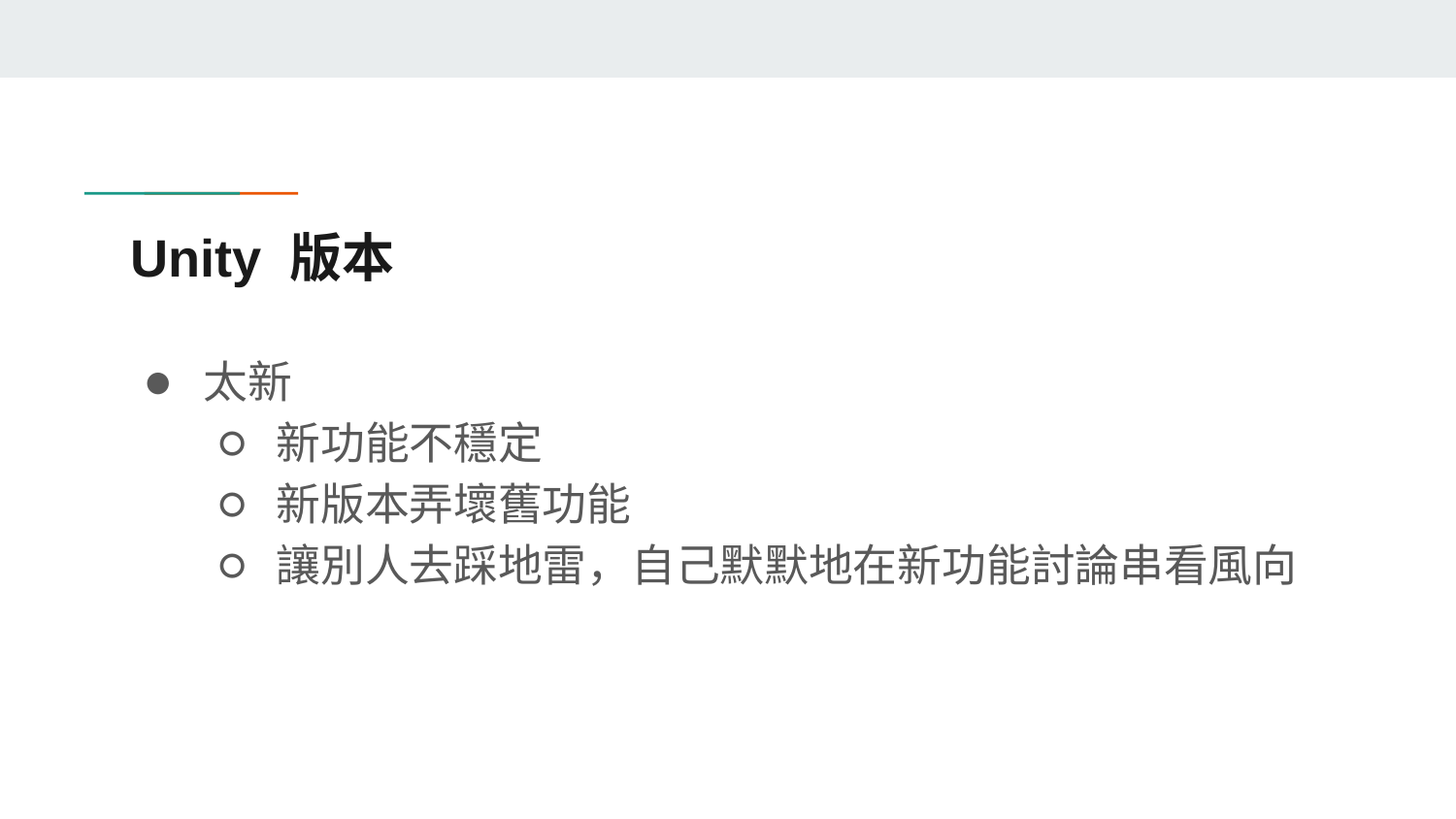

# Unity 版本
太新
新功能不穩定
新版本弄壞舊功能
讓別人去踩地雷，自己默默地在新功能討論串看風向